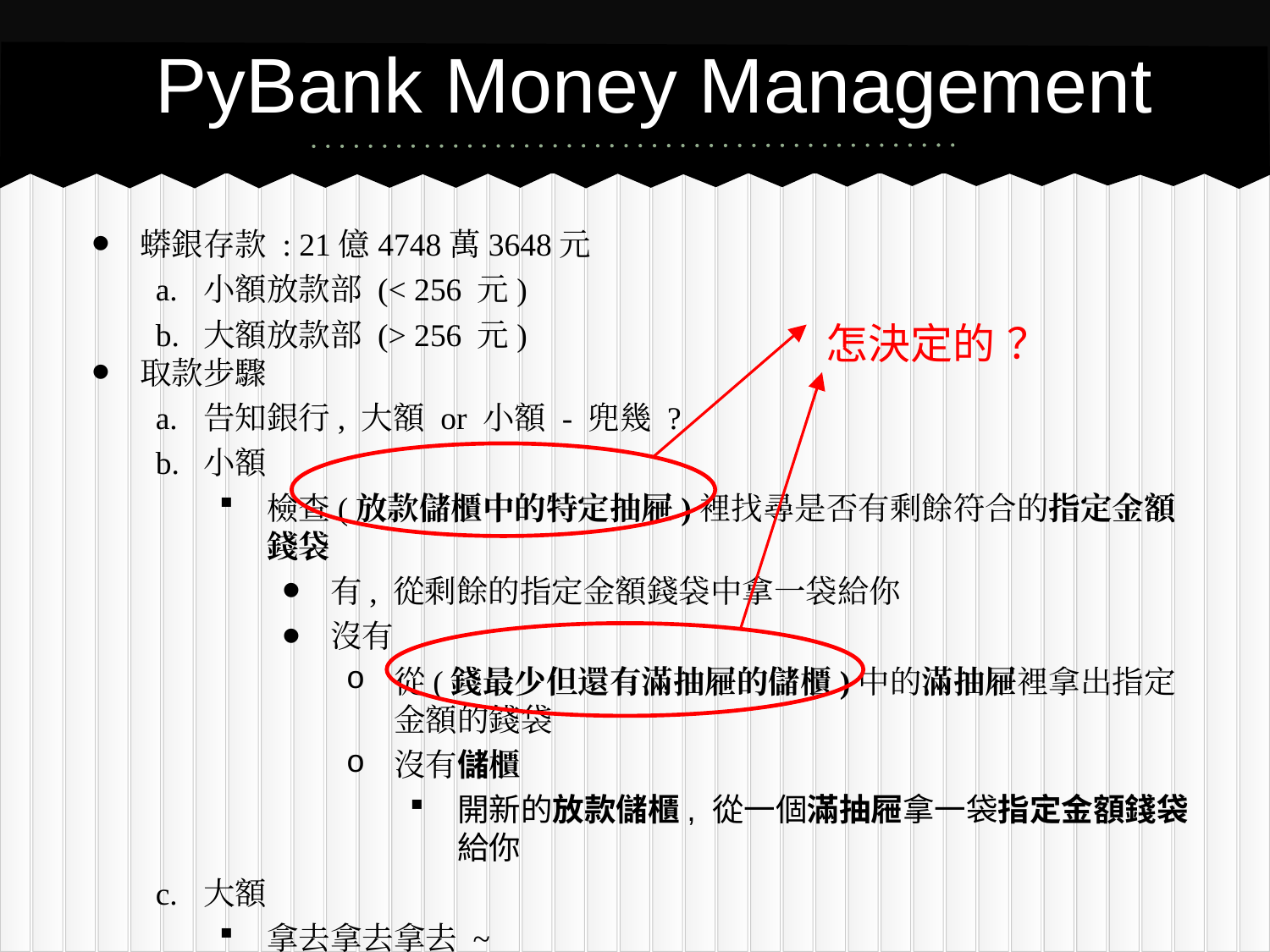

# PyBank Money Management
蟒銀存款 : 21億4748萬3648元
小額放款部 (< 256 元)
大額放款部 (> 256 元)
取款步驟
告知銀行, 大額 or 小額 - 兜幾 ?
小額
檢查(放款儲櫃中的特定抽屜)裡找尋是否有剩餘符合的指定金額錢袋
有, 從剩餘的指定金額錢袋中拿一袋給你
沒有
從(錢最少但還有滿抽屜的儲櫃)中的滿抽屜裡拿出指定金額的錢袋
沒有儲櫃
開新的放款儲櫃, 從一個滿抽屜拿一袋指定金額錢袋給你
大額
拿去拿去拿去 ~
怎決定的 ？